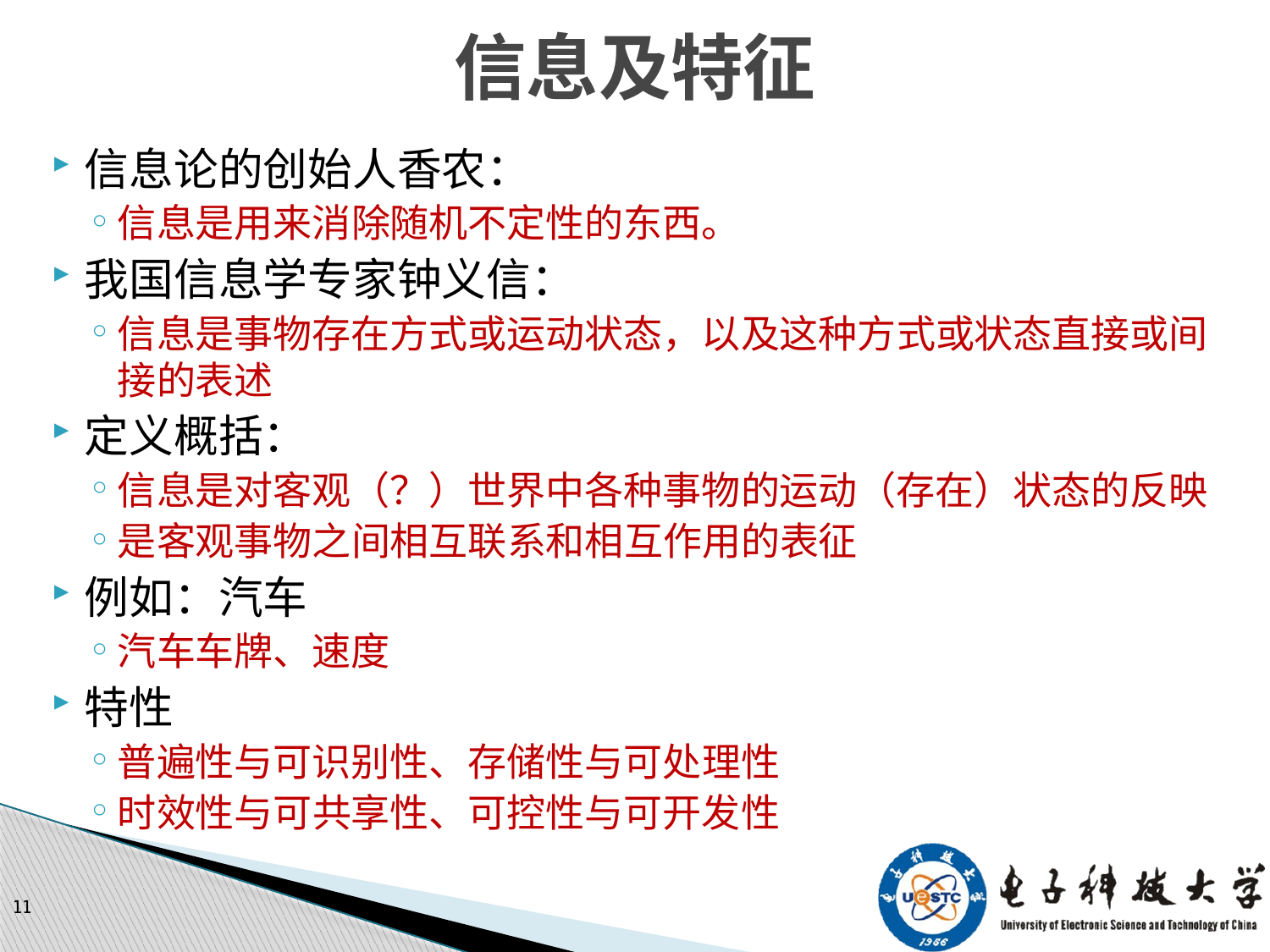

# 信息及特征
信息论的创始人香农：
信息是用来消除随机不定性的东西。
我国信息学专家钟义信：
信息是事物存在方式或运动状态，以及这种方式或状态直接或间接的表述
定义概括：
信息是对客观（？）世界中各种事物的运动（存在）状态的反映
是客观事物之间相互联系和相互作用的表征
例如：汽车
汽车车牌、速度
特性
普遍性与可识别性、存储性与可处理性
时效性与可共享性、可控性与可开发性
11